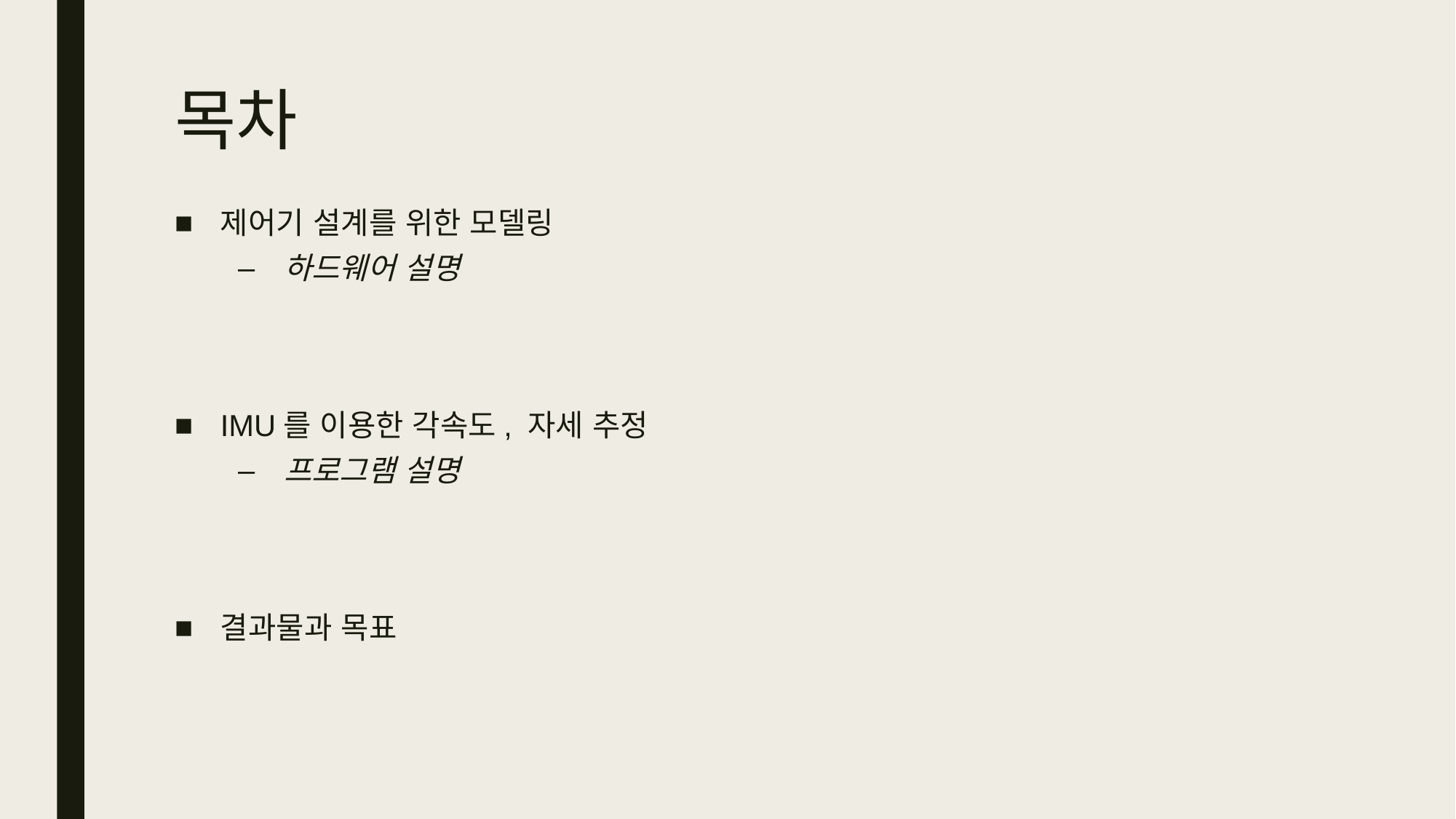

# 목차
제어기 설계를 위한 모델링
하드웨어 설명

IMU를 이용한 각속도, 자세 추정
프로그램 설명

결과물과 목표